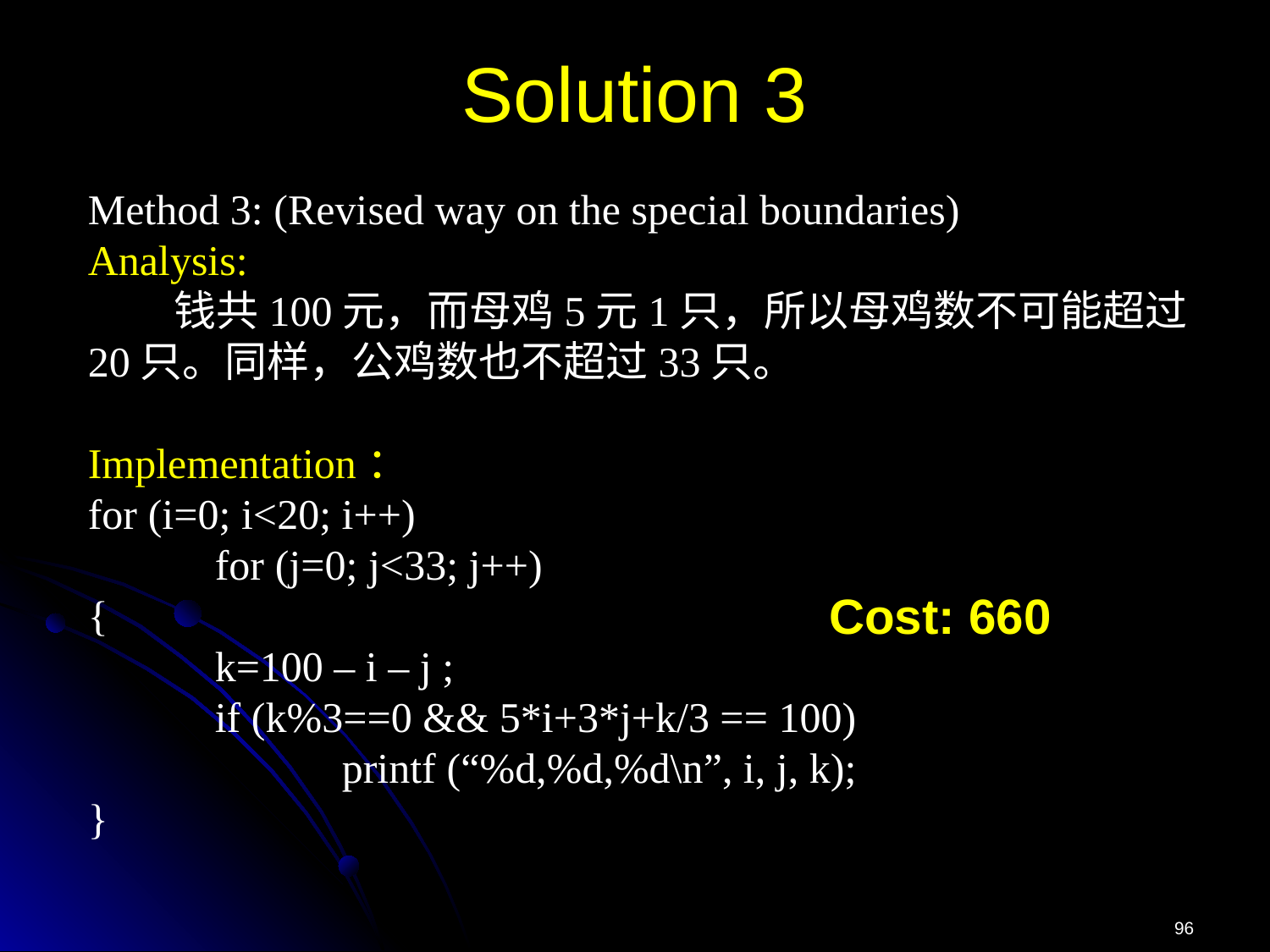

Solution 3

Method 3: (Revised way on the special boundaries)
Analysis:
        钱共100元，而母鸡5元1只，所以母鸡数不可能超过20只。同样，公鸡数也不超过33只。

Implementation：
for (i=0; i<20; i++)
	for (j=0; j<33; j++)
{
	k=100 – i – j ;
	if (k%3==0 && 5*i+3*j+k/3 == 100)
		printf (“%d,%d,%d\n”, i, j, k);
}
Cost: 660

96